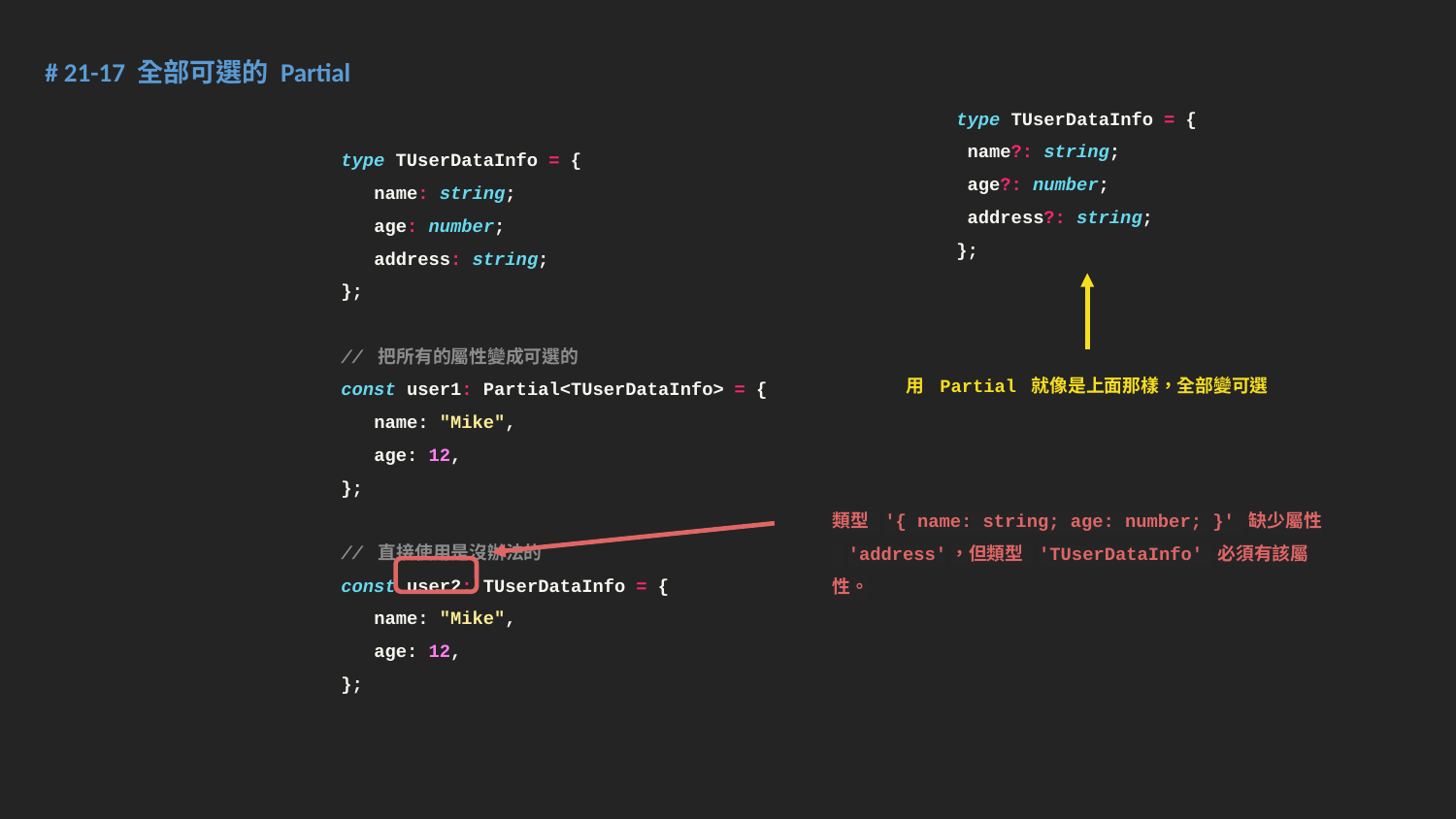

# 21-17 全部可選的 Partial
type TUserDataInfo = {
 name?: string;
 age?: number;
 address?: string;
};
type TUserDataInfo = {
   name: string;
   age: number;
   address: string;
};

// 把所有的屬性變成可選的
const user1: Partial<TUserDataInfo> = {
   name: "Mike",
   age: 12,
};

// 直接使用是沒辦法的
const user2: TUserDataInfo = {
   name: "Mike",
   age: 12,
};

用 Partial 就像是上面那樣，全部變可選
類型 '{ name: string; age: number; }' 缺少屬性 'address'，但類型 'TUserDataInfo' 必須有該屬性。